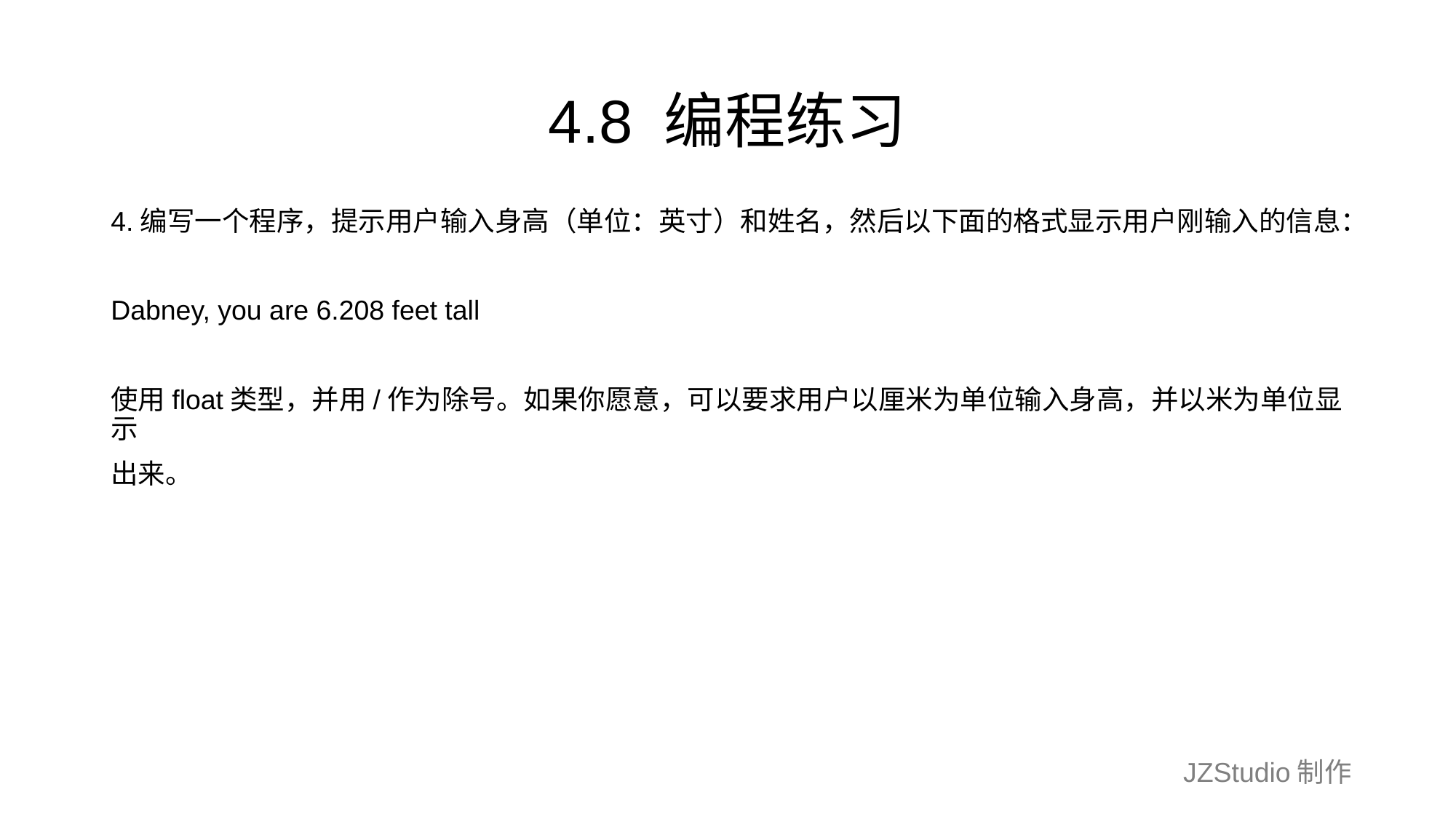

# 4.8 编程练习
4.编写一个程序，提示用户输入身高（单位：英寸）和姓名，然后以下面的格式显示用户刚输入的信息：

Dabney, you are 6.208 feet tall

使用float类型，并用/作为除号。如果你愿意，可以要求用户以厘米为单位输入身高，并以米为单位显示
出来。